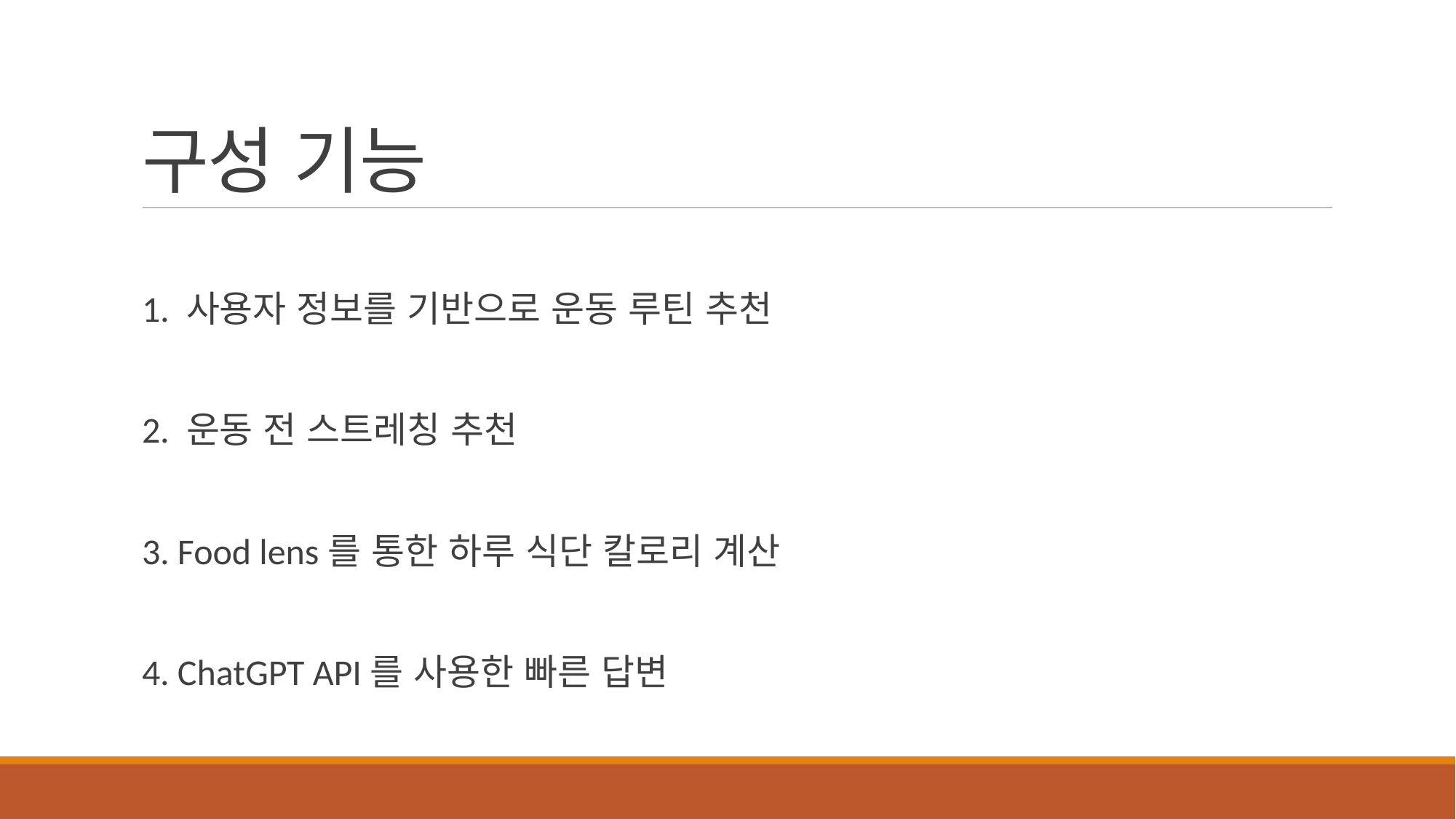

# 구성 기능

1. 사용자 정보를 기반으로 운동 루틴 추천

2. 운동 전 스트레칭 추천

3. Food lens를 통한 하루 식단 칼로리 계산

4. ChatGPT API를 사용한 빠른 답변